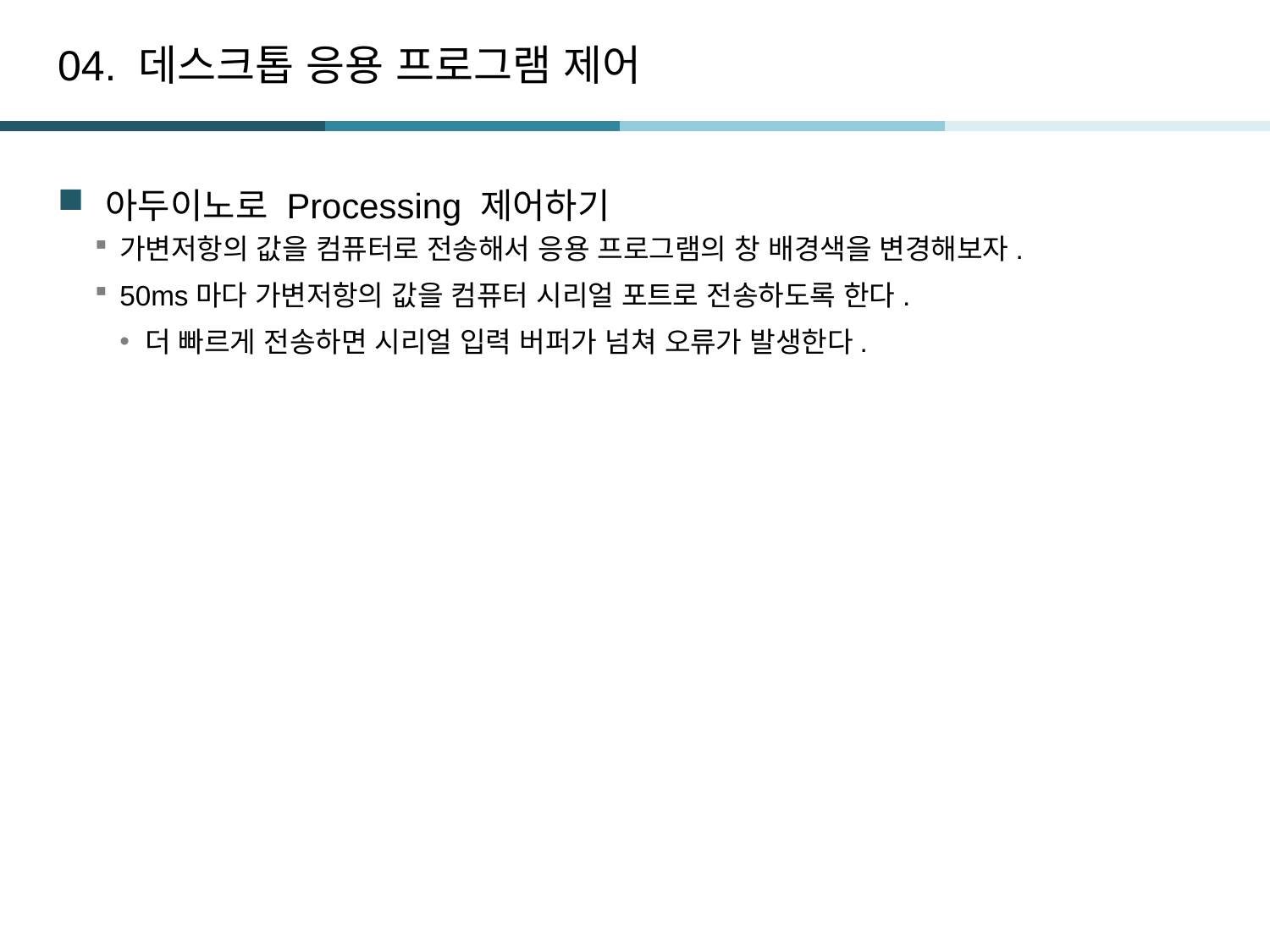

# 04. 데스크톱 응용 프로그램 제어
아두이노로 Processing 제어하기
가변저항의 값을 컴퓨터로 전송해서 응용 프로그램의 창 배경색을 변경해보자.
50ms마다 가변저항의 값을 컴퓨터 시리얼 포트로 전송하도록 한다.
더 빠르게 전송하면 시리얼 입력 버퍼가 넘쳐 오류가 발생한다.